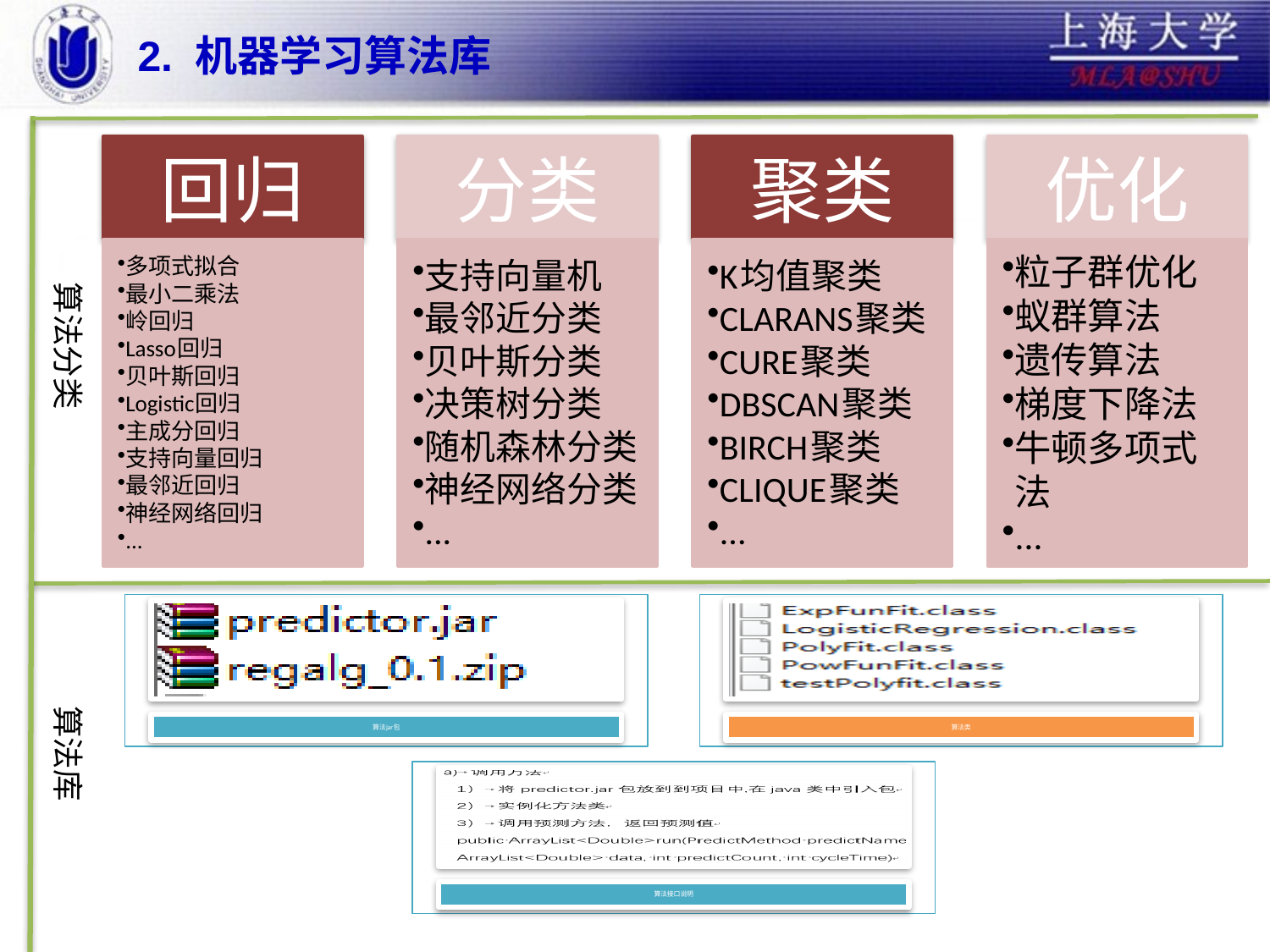

# 2. 机器学习算法库
回归
多项式拟合
最小二乘法
分类
支持向量机
最邻近分类
聚类
K均值聚类
CLARANS聚类
优化
岭回归
Lasso回归
贝叶斯回归
Logistic回归
主成分回归
支持向量回归
最邻近回归
神经网络回归
...
贝叶斯分类
决策树分类
随机森林分类
神经网络分类
CURE聚类
DBSCAN聚类
BIRCH聚类
CLIQUE聚类
...
...
粒子群优化
蚁群算法
遗传算法
梯度下降法
牛顿多项式法
...
算法分类
算法库
算法jar包
算法类
算法接口说明